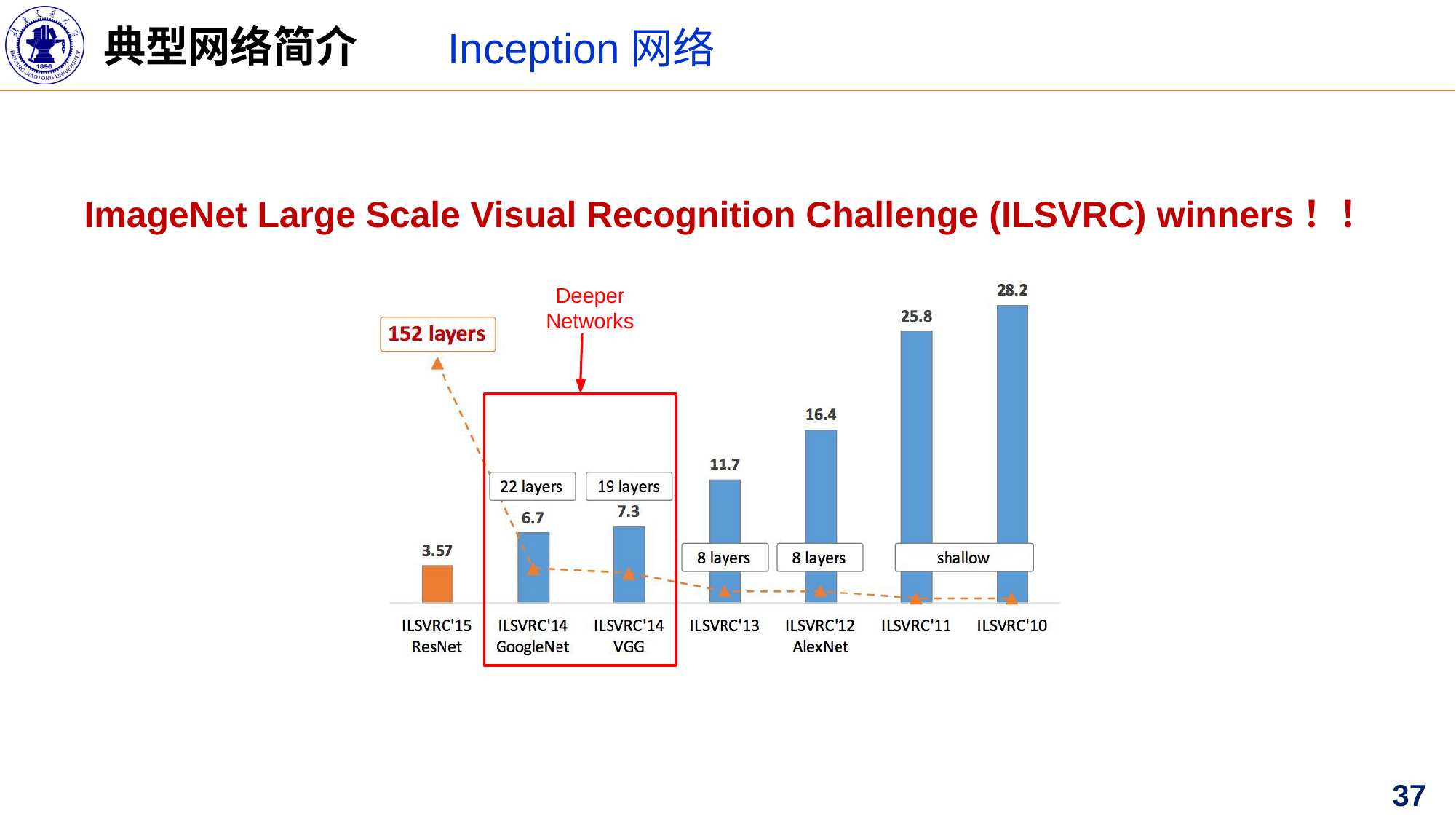

典型网络简介
Inception网络
ImageNet Large Scale Visual Recognition Challenge (ILSVRC) winners！！

Deeper Networks